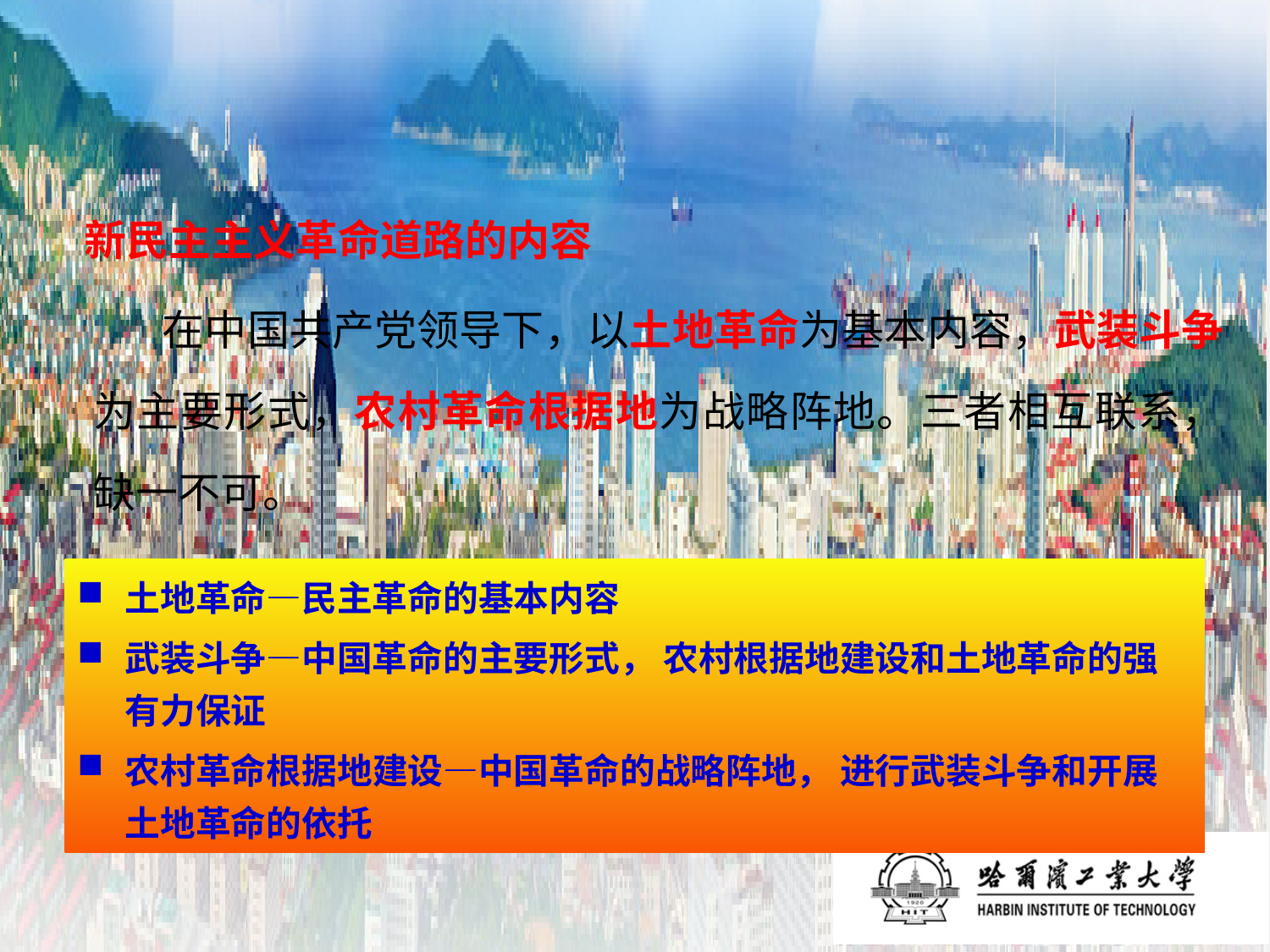

新民主主义革命道路的内容
           在中国共产党领导下，以土地革命为基本内容，武装斗争为主要形式，农村革命根据地为战略阵地。三者相互联系，缺一不可。

土地革命—民主革命的基本内容
武装斗争—中国革命的主要形式， 农村根据地建设和土地革命的强有力保证
农村革命根据地建设—中国革命的战略阵地， 进行武装斗争和开展土地革命的依托